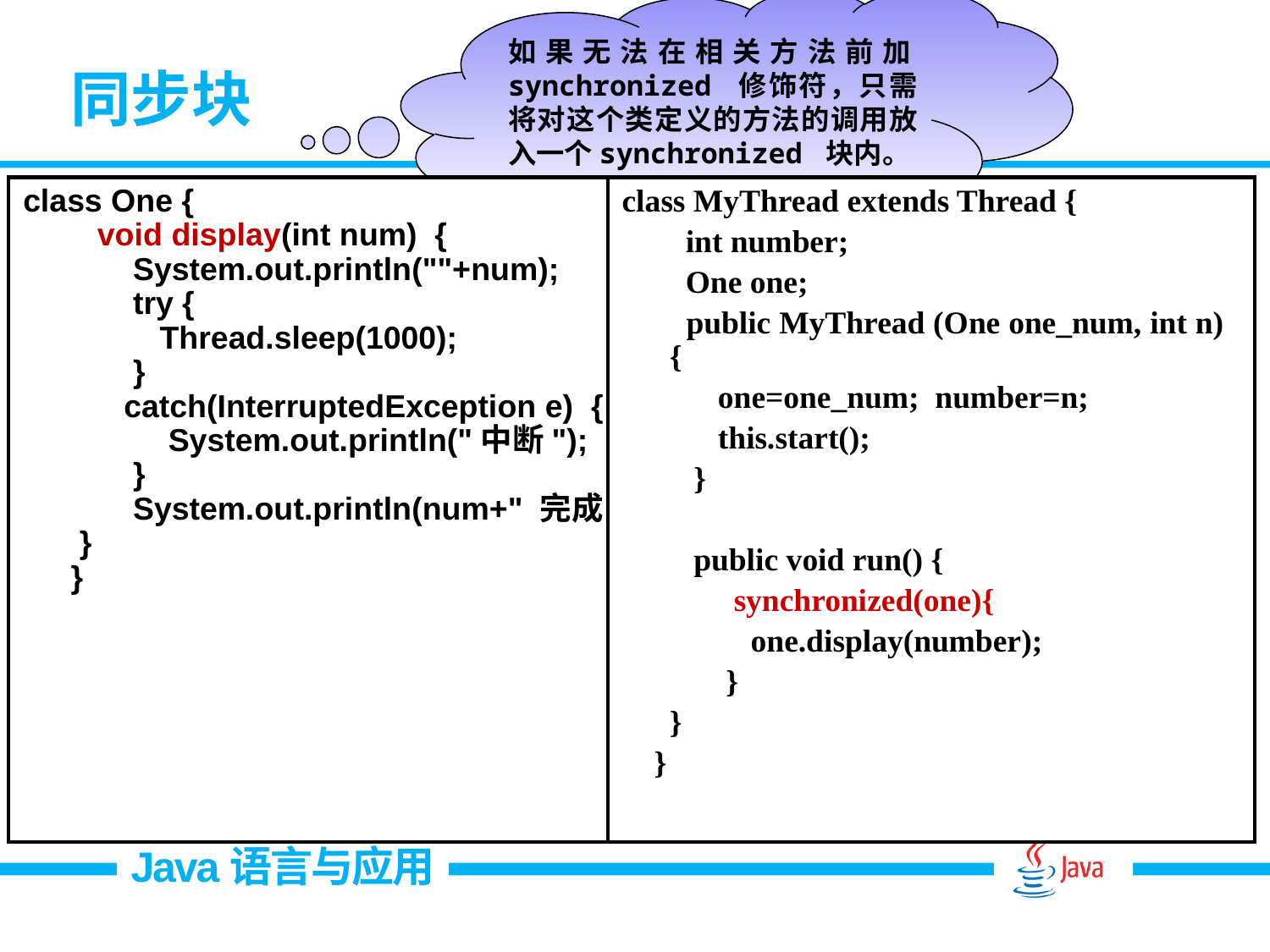

如果无法在相关方法前加synchronized 修饰符，只需将对这个类定义的方法的调用放入一个synchronized 块内。

同步块
class One {
	   void display(int num)  {
	       System.out.println(""+num);
	       try {
	          Thread.sleep(1000);
	       }
	      catch(InterruptedException e)  {
	           System.out.println("中断");
	       }
	       System.out.println(num+" 完成");
	 }
	}
class MyThread extends Thread {
	  int number;
	  One one;
	  public MyThread (One one_num, int n)   {
	      one=one_num;  number=n;
	      this.start();
	   }

	   public void run() {
	        synchronized(one){
                one.display(number);
	       }
	}
    }